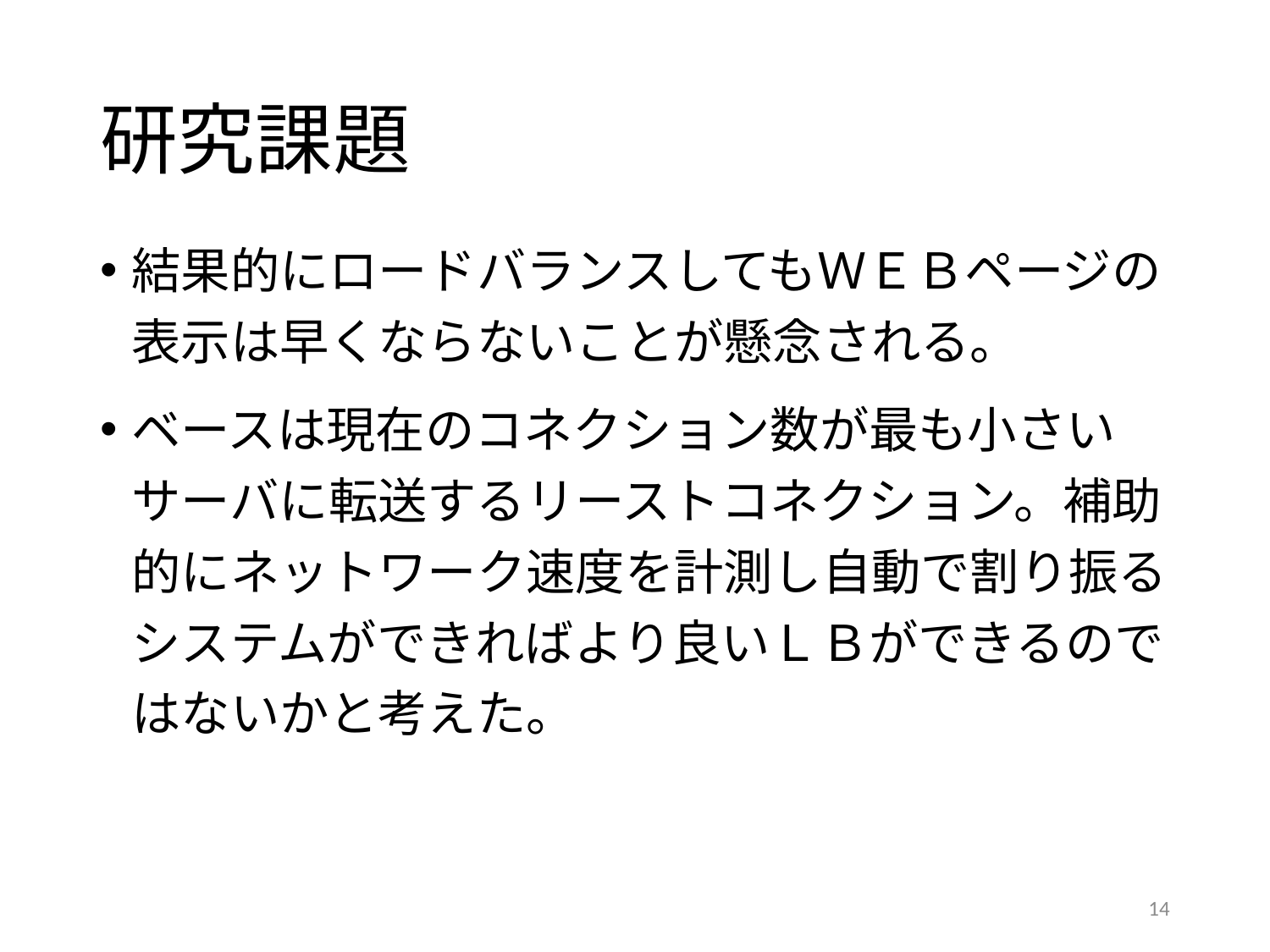

# 研究課題
結果的にロードバランスしてもＷＥＢページの表示は早くならないことが懸念される。
ベースは現在のコネクション数が最も小さいサーバに転送するリーストコネクション。補助的にネットワーク速度を計測し自動で割り振るシステムができればより良いＬＢができるのではないかと考えた。
14